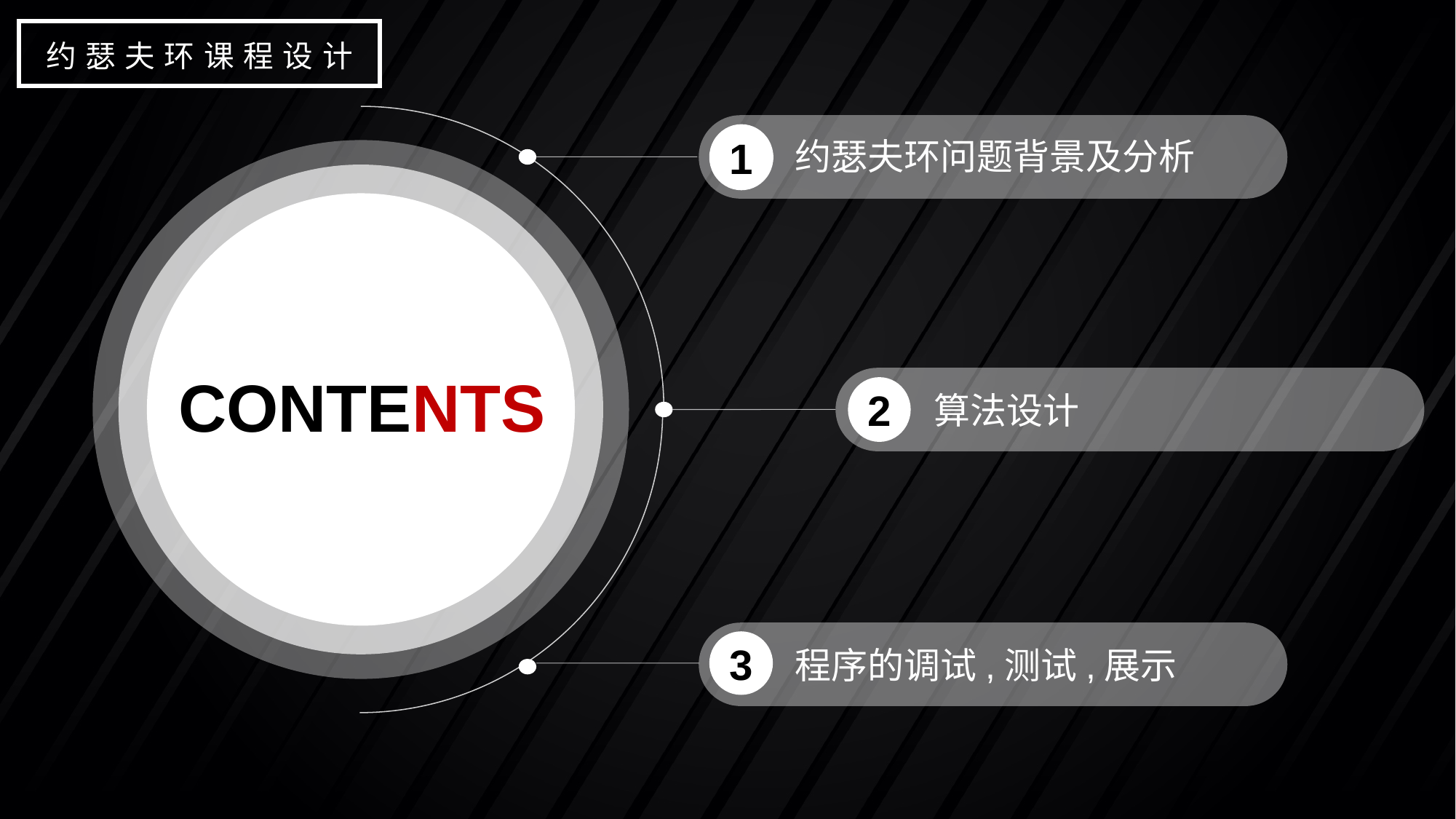

约瑟夫环课程设计

1
约瑟夫环问题背景及分析

CONTENTS

2
算法设计

3
程序的调试,测试,展示